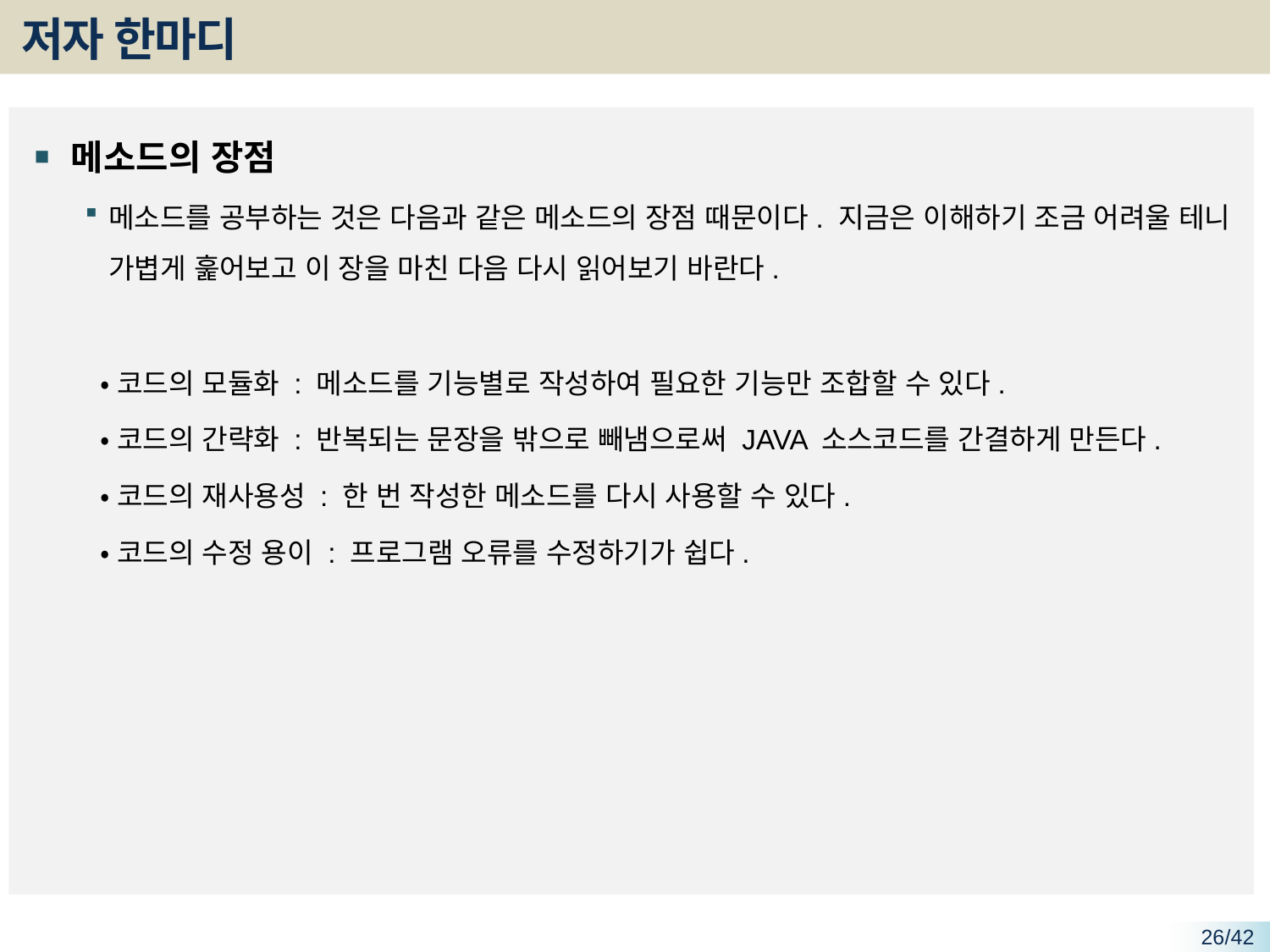

# 저자 한마디
메소드의 장점
메소드를 공부하는 것은 다음과 같은 메소드의 장점 때문이다. 지금은 이해하기 조금 어려울 테니 가볍게 훑어보고 이 장을 마친 다음 다시 읽어보기 바란다.

  •코드의 모듈화 : 메소드를 기능별로 작성하여 필요한 기능만 조합할 수 있다.
  •코드의 간략화 : 반복되는 문장을 밖으로 빼냄으로써 JAVA 소스코드를 간결하게 만든다.
  •코드의 재사용성 : 한 번 작성한 메소드를 다시 사용할 수 있다.
  •코드의 수정 용이 : 프로그램 오류를 수정하기가 쉽다.